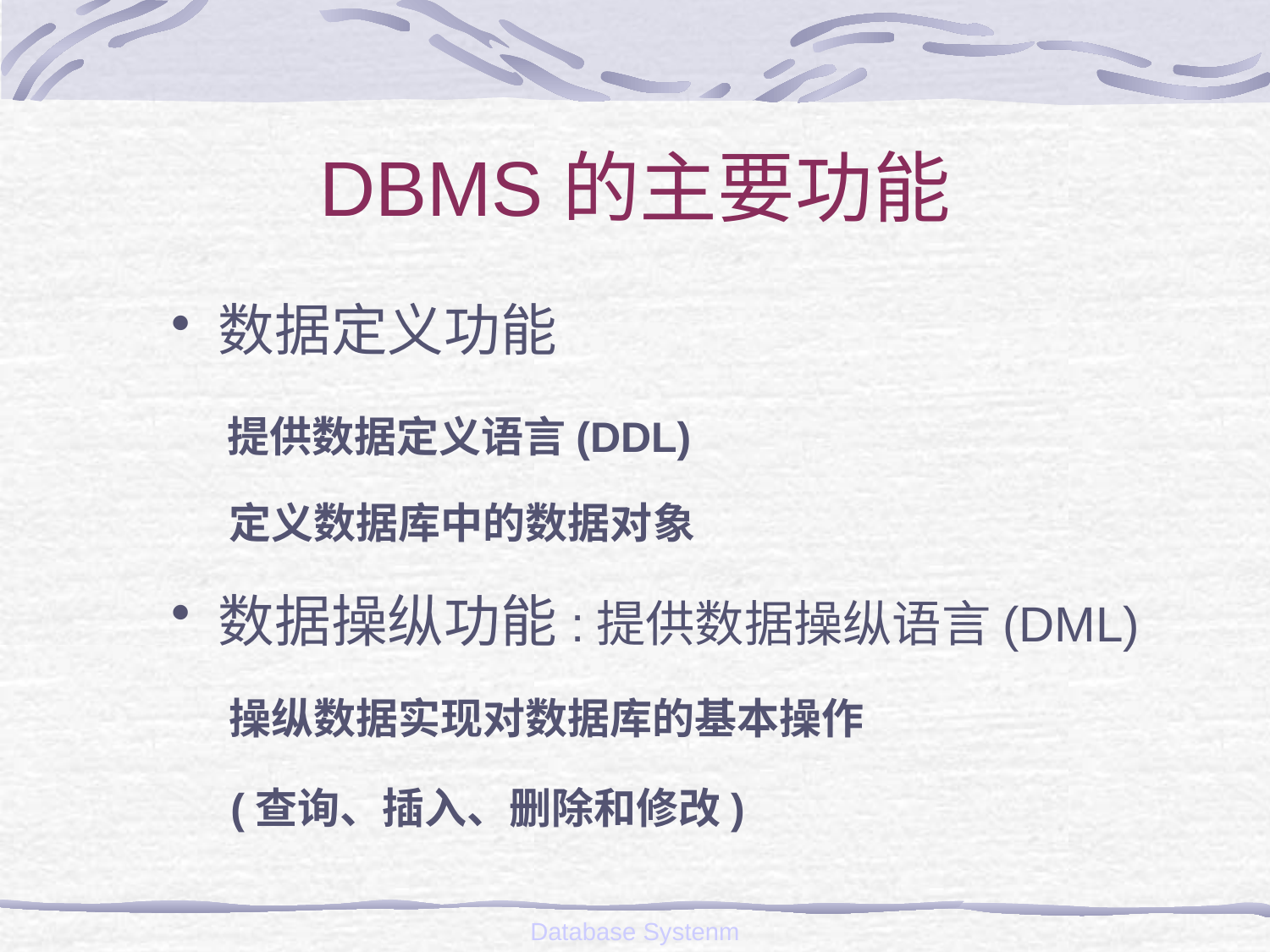

# DBMS的主要功能
数据定义功能
    提供数据定义语言(DDL)
     定义数据库中的数据对象
数据操纵功能:提供数据操纵语言(DML)
     操纵数据实现对数据库的基本操作
     (查询、插入、删除和修改)
Database Systenm